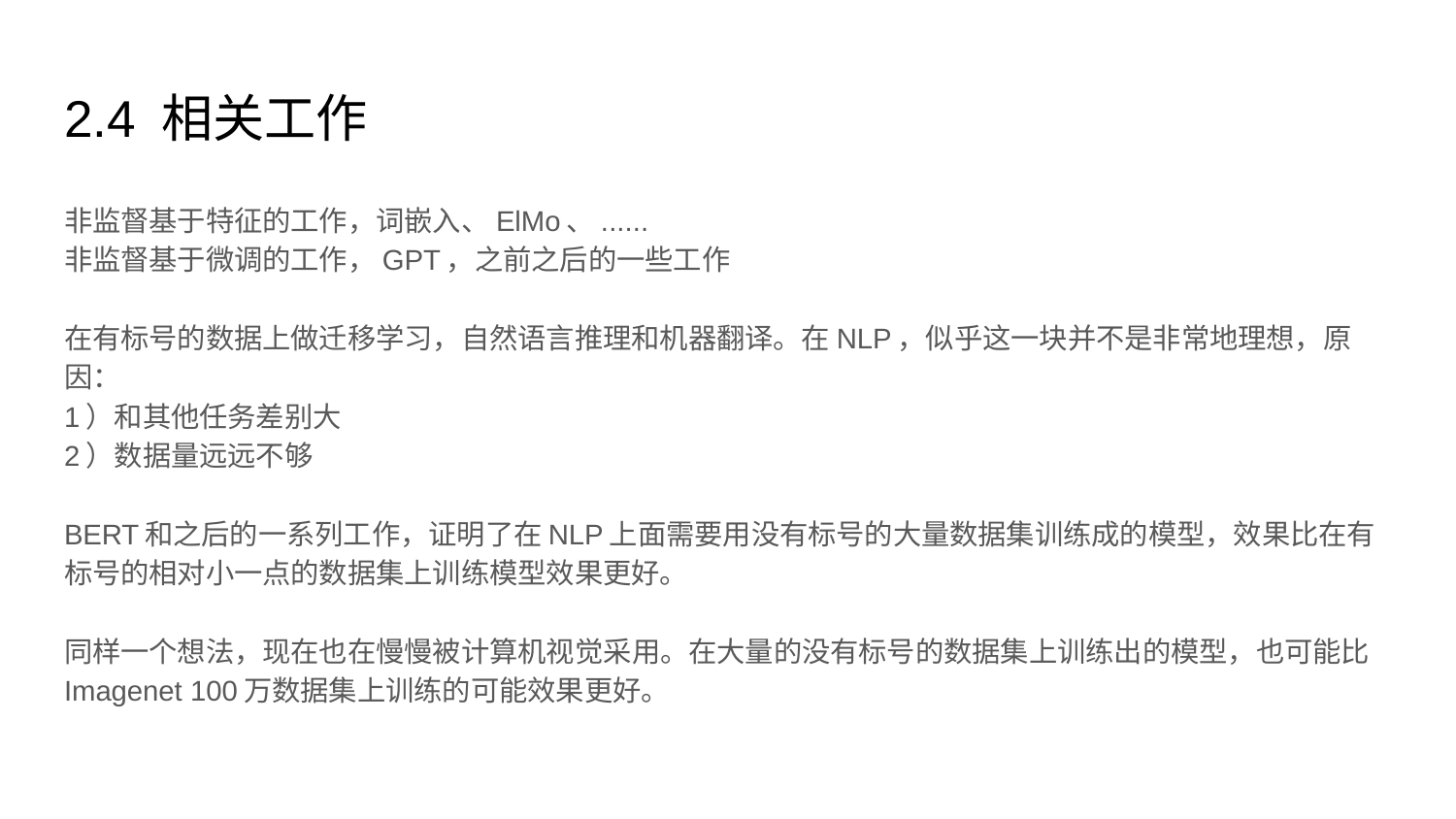

# 2.4 相关工作
非监督基于特征的工作，词嵌入、ElMo、......
非监督基于微调的工作，GPT，之前之后的一些工作

在有标号的数据上做迁移学习，自然语言推理和机器翻译。在NLP，似乎这一块并不是非常地理想，原因：
1）和其他任务差别大
2）数据量远远不够

BERT和之后的一系列工作，证明了在NLP上面需要用没有标号的大量数据集训练成的模型，效果比在有标号的相对小一点的数据集上训练模型效果更好。

同样一个想法，现在也在慢慢被计算机视觉采用。在大量的没有标号的数据集上训练出的模型，也可能比Imagenet 100万数据集上训练的可能效果更好。